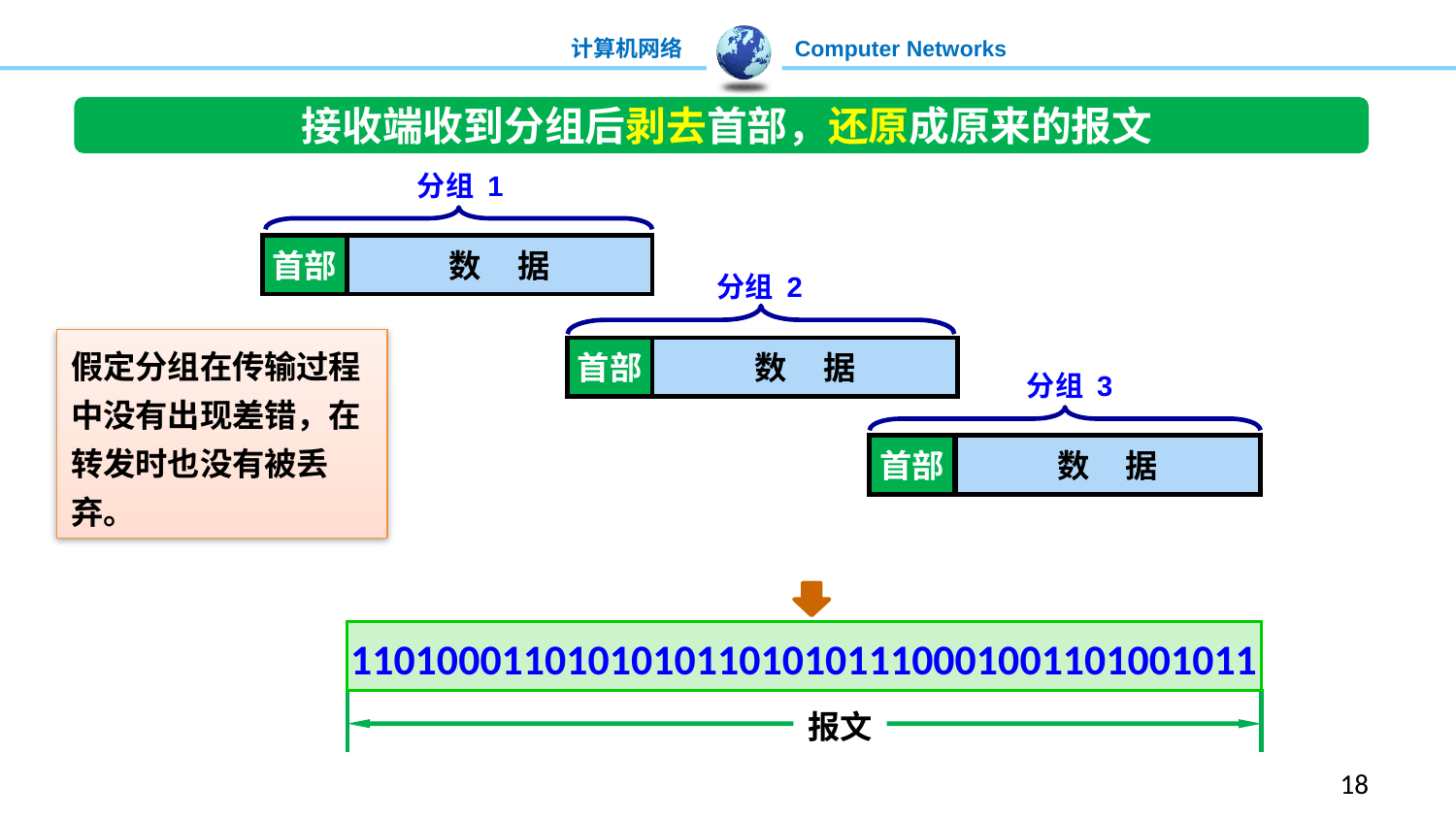

接收端收到分组后剥去首部，还原成原来的报文

分组 1
首部
数     据

分组 2
假定分组在传输过程中没有出现差错，在转发时也没有被丢弃。
首部
数     据

分组 3
首部
数     据

报文

110100011010101011010101110001001101001011
18